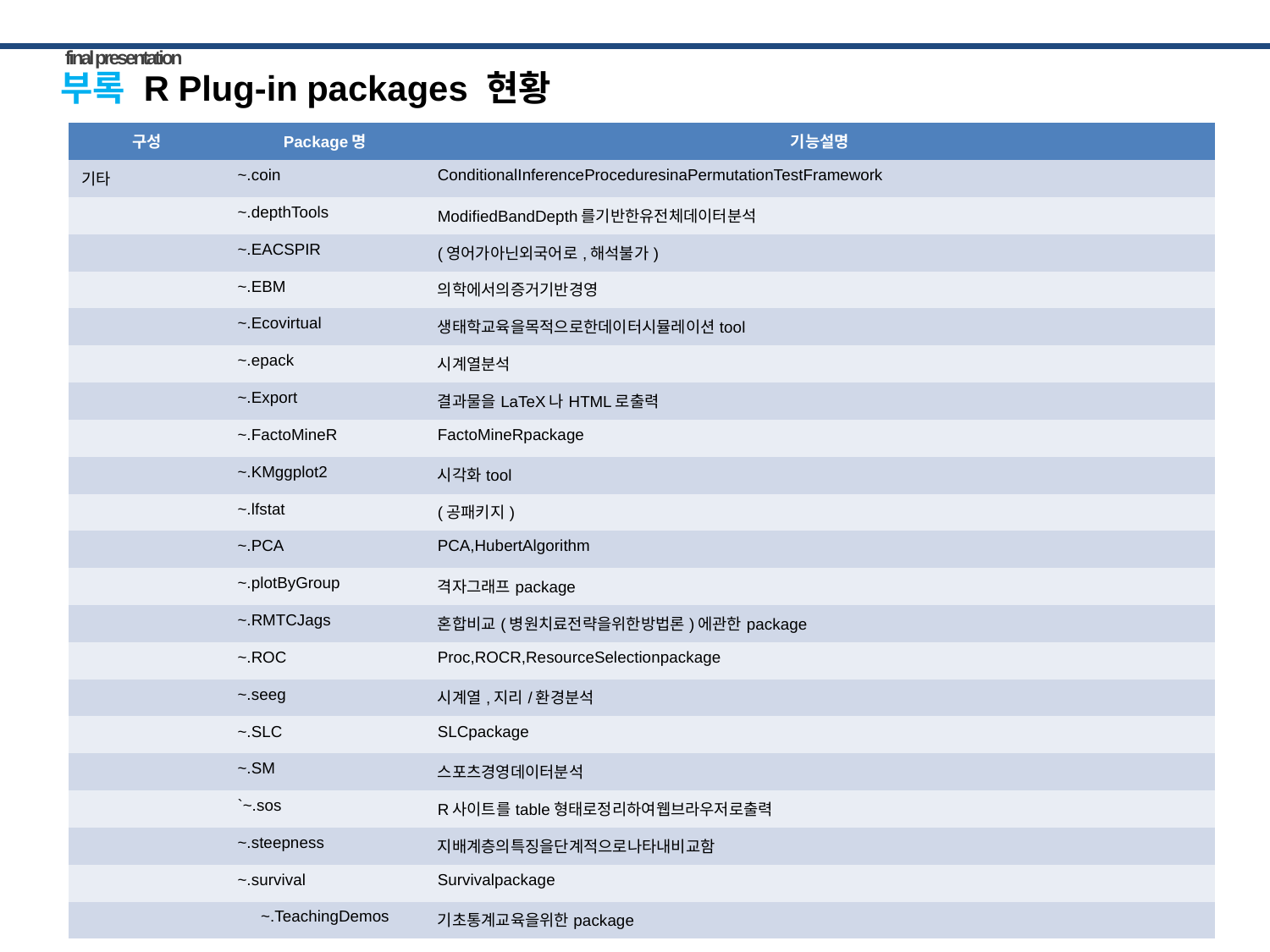

final presentation
부록 R Plug-in packages 현황

| 구성 | Package명 | 기능설명 |
| --- | --- | --- |
| 기타 | ~.coin | ConditionalInferenceProceduresinaPermutationTestFramework |
|  | ~.depthTools | ModifiedBandDepth를기반한유전체데이터분석 |
|  | ~.EACSPIR | (영어가아닌외국어로,해석불가) |
|  | ~.EBM | 의학에서의증거기반경영 |
|  | ~.Ecovirtual | 생태학교육을목적으로한데이터시뮬레이션tool |
|  | ~.epack | 시계열분석 |
|  | ~.Export | 결과물을LaTeX나HTML로출력 |
|  | ~.FactoMineR | FactoMineRpackage |
|  | ~.KMggplot2 | 시각화tool |
|  | ~.lfstat | (공패키지) |
|  | ~.PCA | PCA,HubertAlgorithm |
|  | ~.plotByGroup | 격자그래프package |
|  | ~.RMTCJags | 혼합비교(병원치료전략을위한방법론)에관한package |
|  | ~.ROC | Proc,ROCR,ResourceSelectionpackage |
|  | ~.seeg | 시계열,지리/환경분석 |
|  | ~.SLC | SLCpackage |
|  | ~.SM | 스포츠경영데이터분석 |
|  | `~.sos | R사이트를table형태로정리하여웹브라우저로출력 |
|  | ~.steepness | 지배계층의특징을단계적으로나타내비교함 |
|  | ~.survival | Survivalpackage |
|  | ~.TeachingDemos | 기초통계교육을위한package |
35